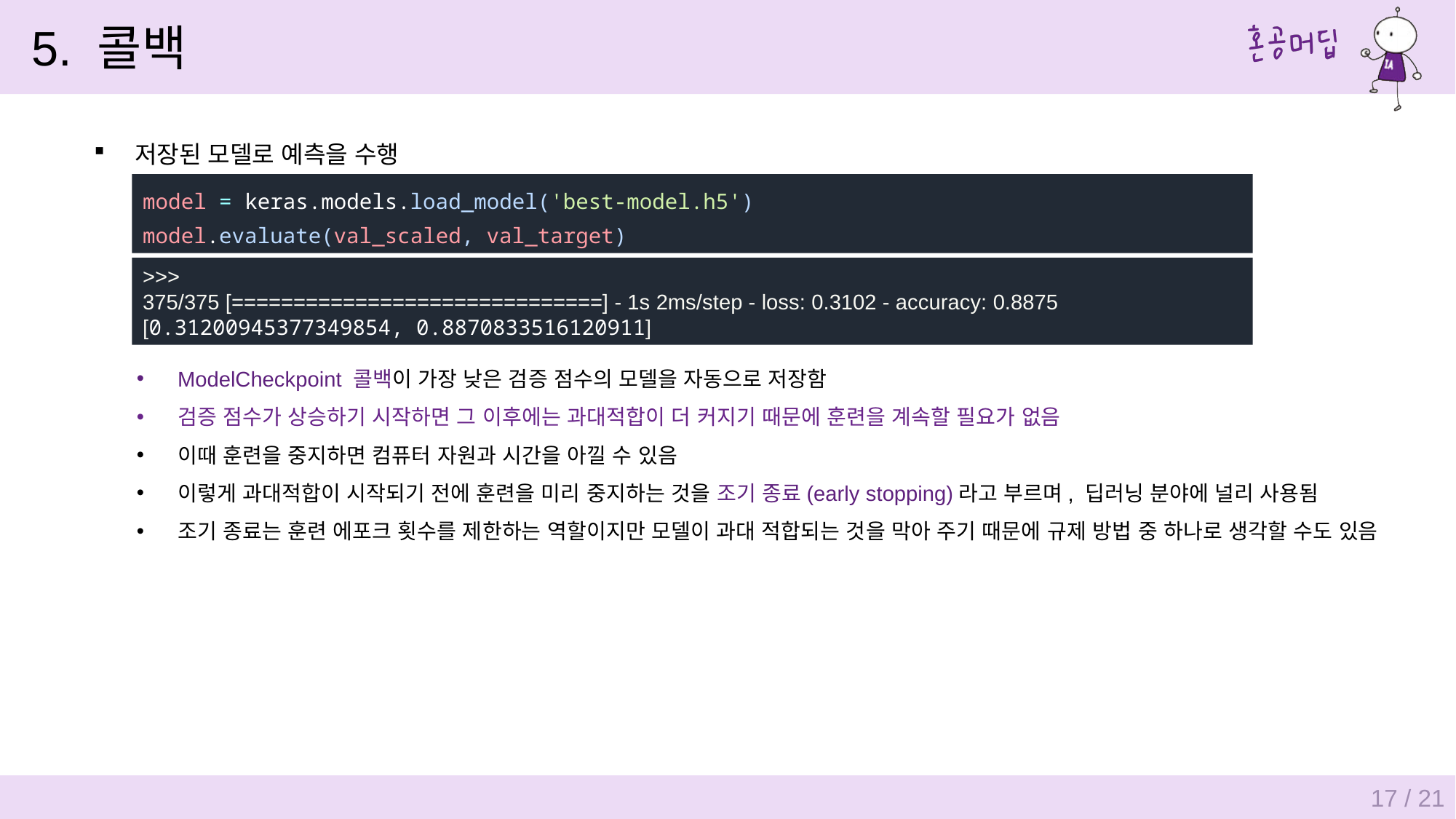

5. 콜백
저장된 모델로 예측을 수행
model = keras.models.load_model('best-model.h5')
model.evaluate(val_scaled, val_target)
>>>
375/375 [==============================] - 1s 2ms/step - loss: 0.3102 - accuracy: 0.8875
[0.31200945377349854, 0.8870833516120911]
ModelCheckpoint 콜백이 가장 낮은 검증 점수의 모델을 자동으로 저장함
검증 점수가 상승하기 시작하면 그 이후에는 과대적합이 더 커지기 때문에 훈련을 계속할 필요가 없음
이때 훈련을 중지하면 컴퓨터 자원과 시간을 아낄 수 있음
이렇게 과대적합이 시작되기 전에 훈련을 미리 중지하는 것을 조기 종료(early stopping)라고 부르며, 딥러닝 분야에 널리 사용됨
조기 종료는 훈련 에포크 횟수를 제한하는 역할이지만 모델이 과대 적합되는 것을 막아 주기 때문에 규제 방법 중 하나로 생각할 수도 있음
17 / 21